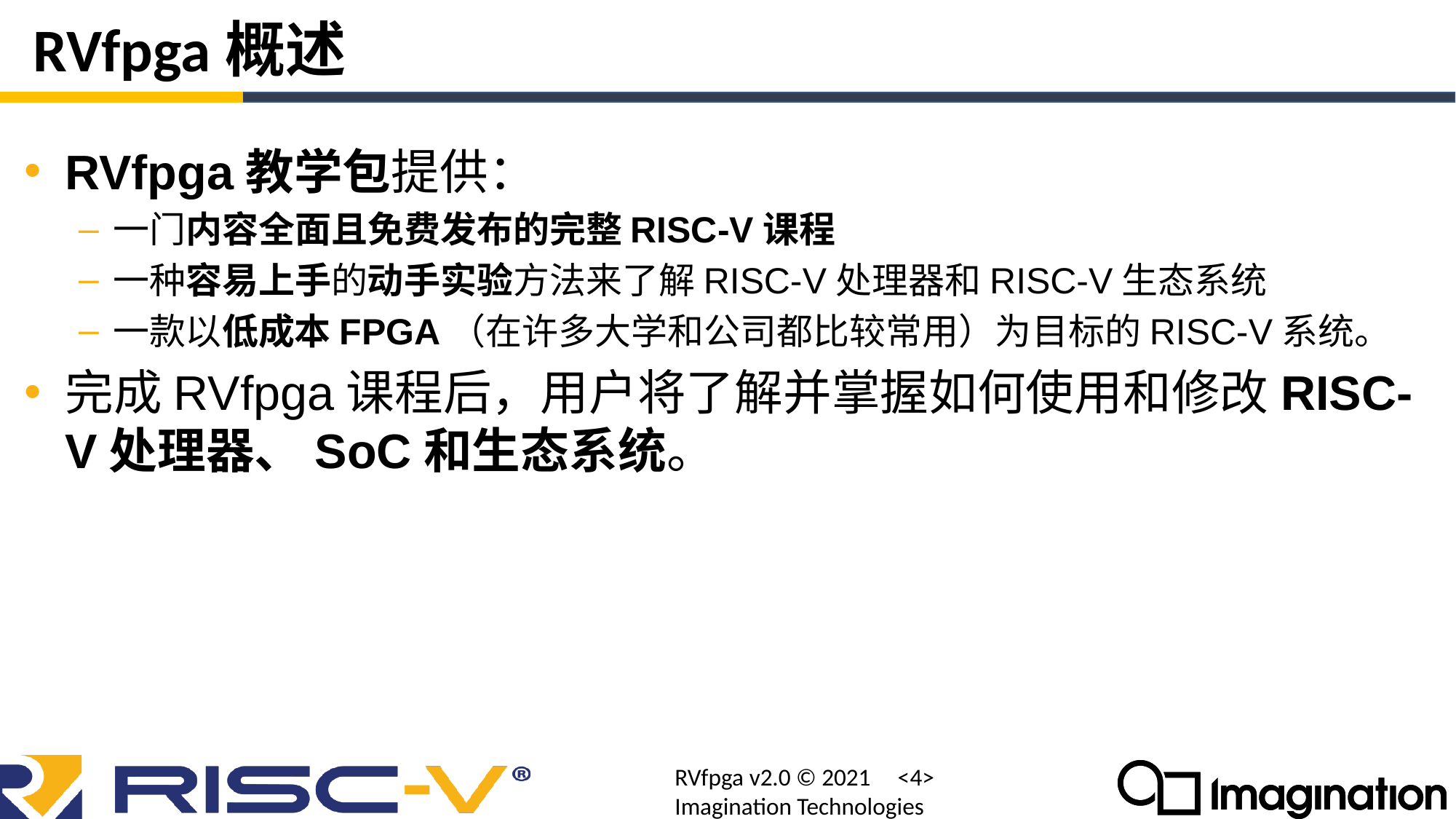

# RVfpga概述
RVfpga教学包提供：
一门内容全面且免费发布的完整RISC-V课程
一种容易上手的动手实验方法来了解RISC-V处理器和RISC-V生态系统
一款以低成本FPGA（在许多大学和公司都比较常用）为目标的RISC-V系统。
完成RVfpga课程后，用户将了解并掌握如何使用和修改RISC-V处理器、SoC和生态系统。